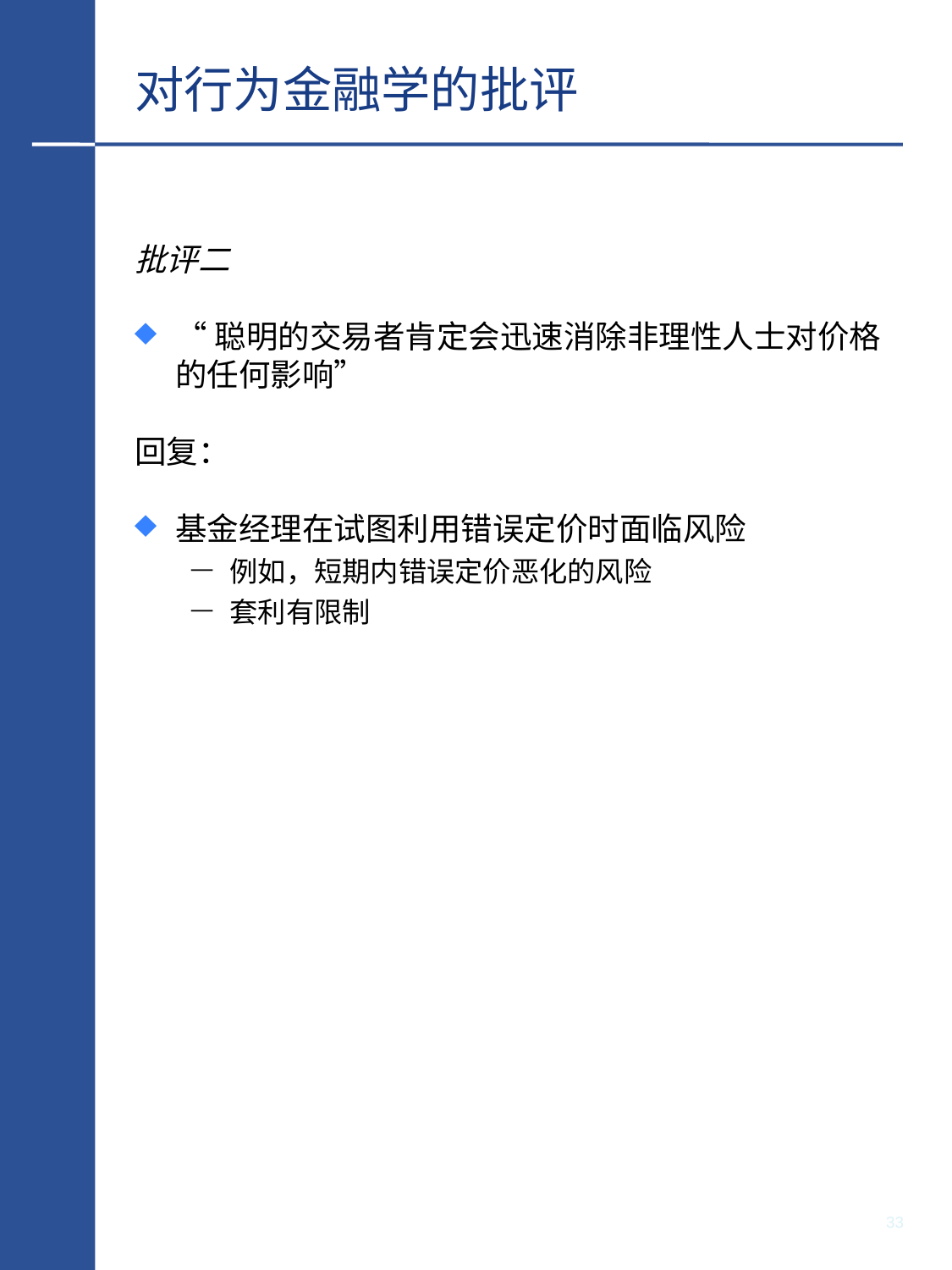

# 对行为金融学的批评
批评二
“聪明的交易者肯定会迅速消除非理性人士对价格的任何影响”
回复：
基金经理在试图利用错误定价时面临风险
例如，短期内错误定价恶化的风险
套利有限制

33